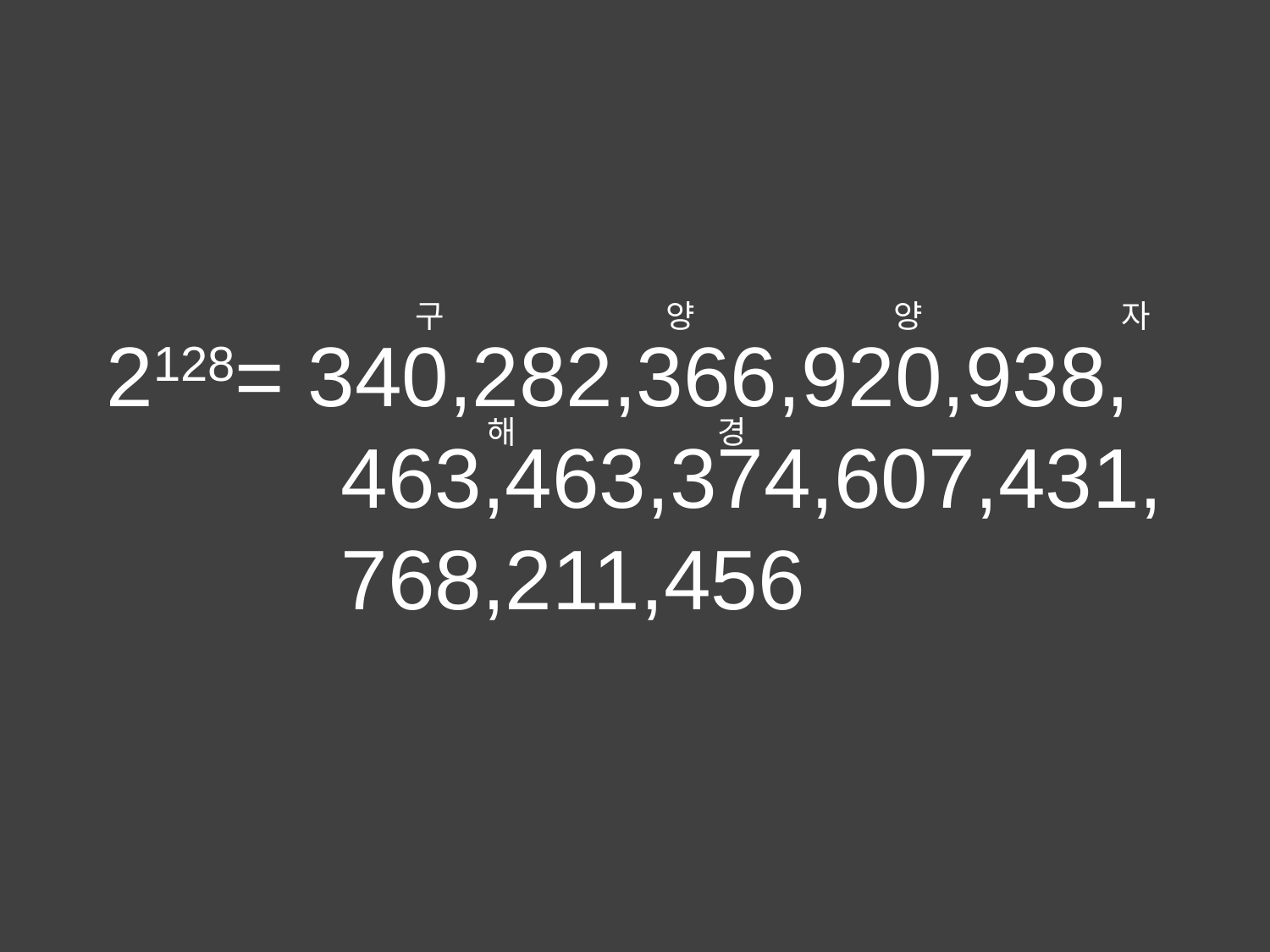

구
양
양
자
해
경
2128= 340,282,366,920,938,
          463,463,374,607,431,
          768,211,456